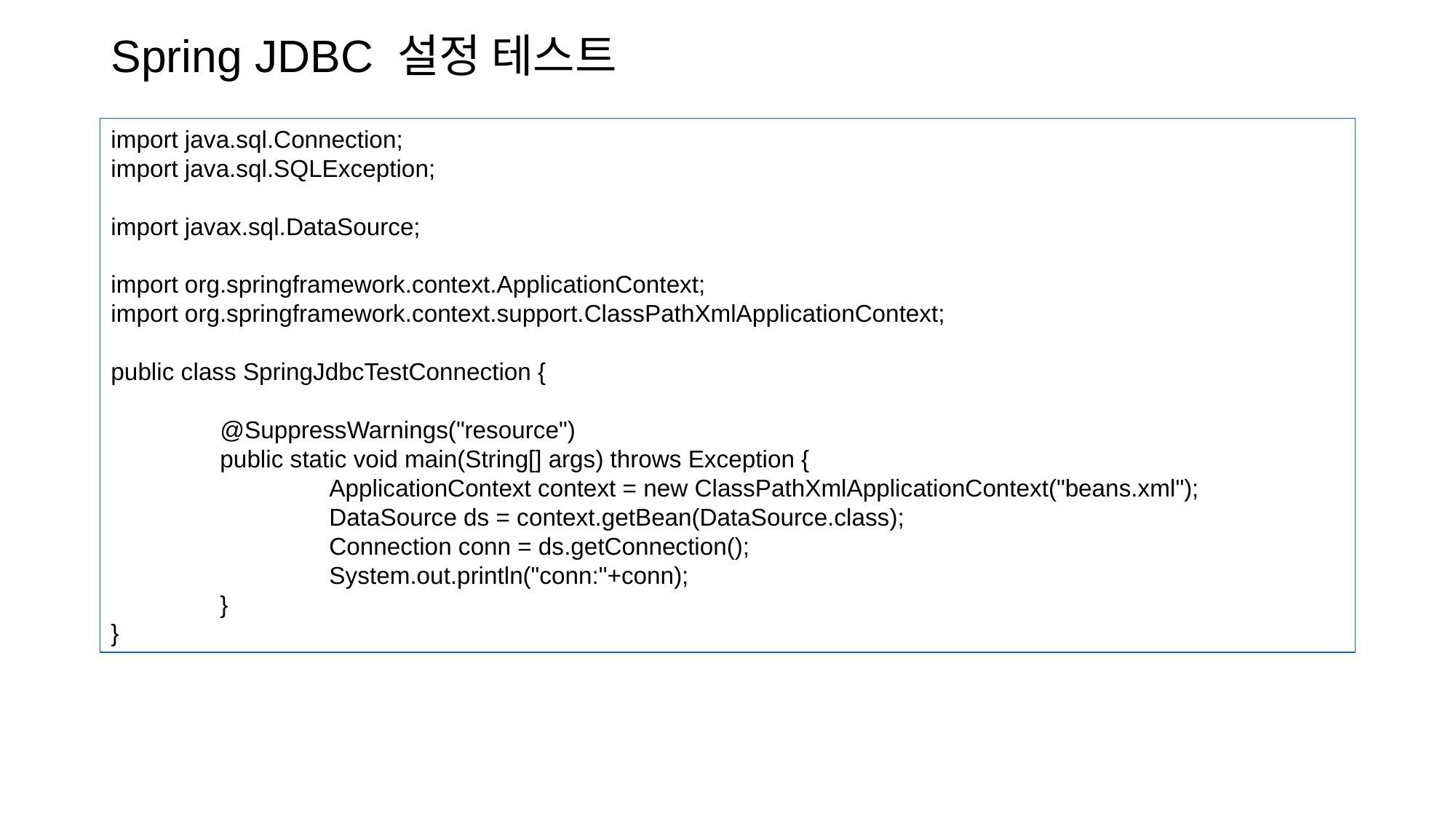

# Spring JDBC 설정 테스트

import java.sql.Connection;
import java.sql.SQLException;

import javax.sql.DataSource;

import org.springframework.context.ApplicationContext;
import org.springframework.context.support.ClassPathXmlApplicationContext;

public class SpringJdbcTestConnection {

	@SuppressWarnings("resource")
	public static void main(String[] args) throws Exception {
		ApplicationContext context = new ClassPathXmlApplicationContext("beans.xml");
		DataSource ds = context.getBean(DataSource.class);
		Connection conn = ds.getConnection();
		System.out.println("conn:"+conn);
	}
}